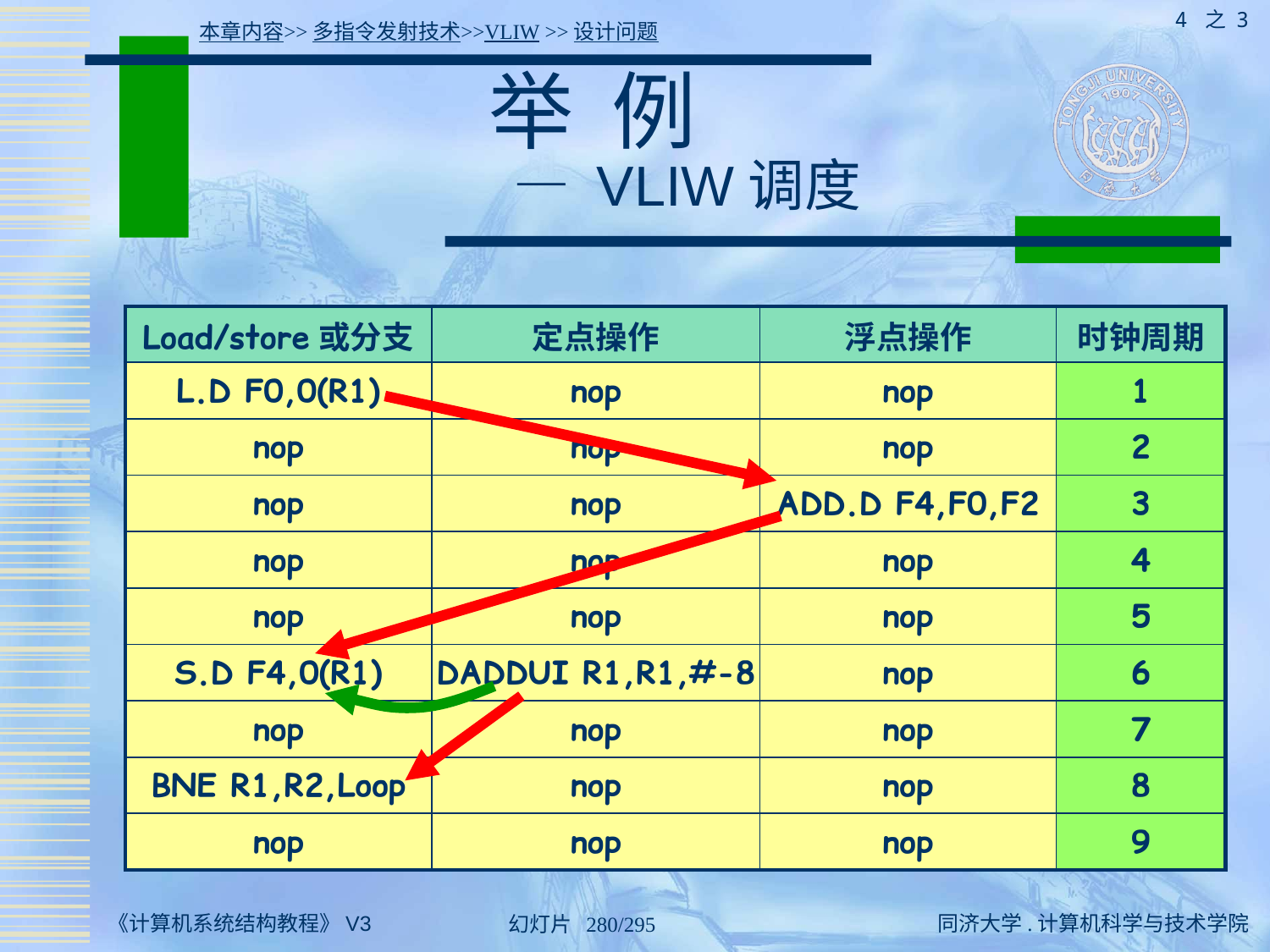

4 之 3
本章内容>>多指令发射技术>>VLIW >>设计问题
# 举  例 — VLIW调度
| Load/store或分支 | 定点操作 | 浮点操作 | 时钟周期 |
| --- | --- | --- | --- |
| L.D F0,0(R1) | nop | nop | 1 |
| nop | nop | nop | 2 |
| nop | nop | ADD.D F4,F0,F2 | 3 |
| nop | nop | nop | 4 |
| nop | nop | nop | 5 |
| S.D F4,0(R1) | DADDUI R1,R1,#-8 | nop | 6 |
| nop | nop | nop | 7 |
| BNE R1,R2,Loop | nop | nop | 8 |
| nop | nop | nop | 9 |